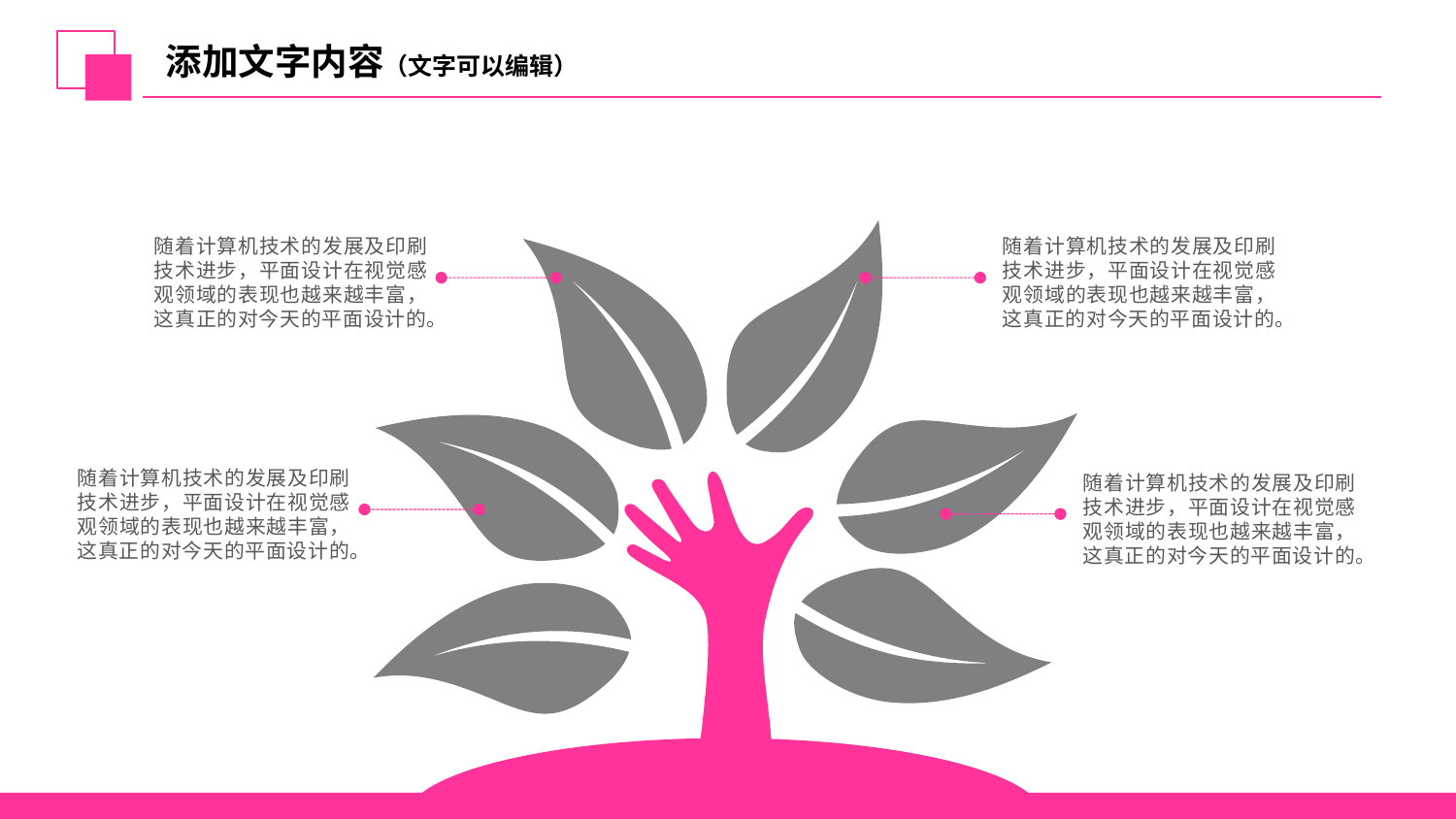

添加文字内容（文字可以编辑）
随着计算机技术的发展及印刷技术进步，平面设计在视觉感观领域的表现也越来越丰富，这真正的对今天的平面设计的。
随着计算机技术的发展及印刷技术进步，平面设计在视觉感观领域的表现也越来越丰富，这真正的对今天的平面设计的。

随着计算机技术的发展及印刷技术进步，平面设计在视觉感观领域的表现也越来越丰富，这真正的对今天的平面设计的。
随着计算机技术的发展及印刷技术进步，平面设计在视觉感观领域的表现也越来越丰富，这真正的对今天的平面设计的。